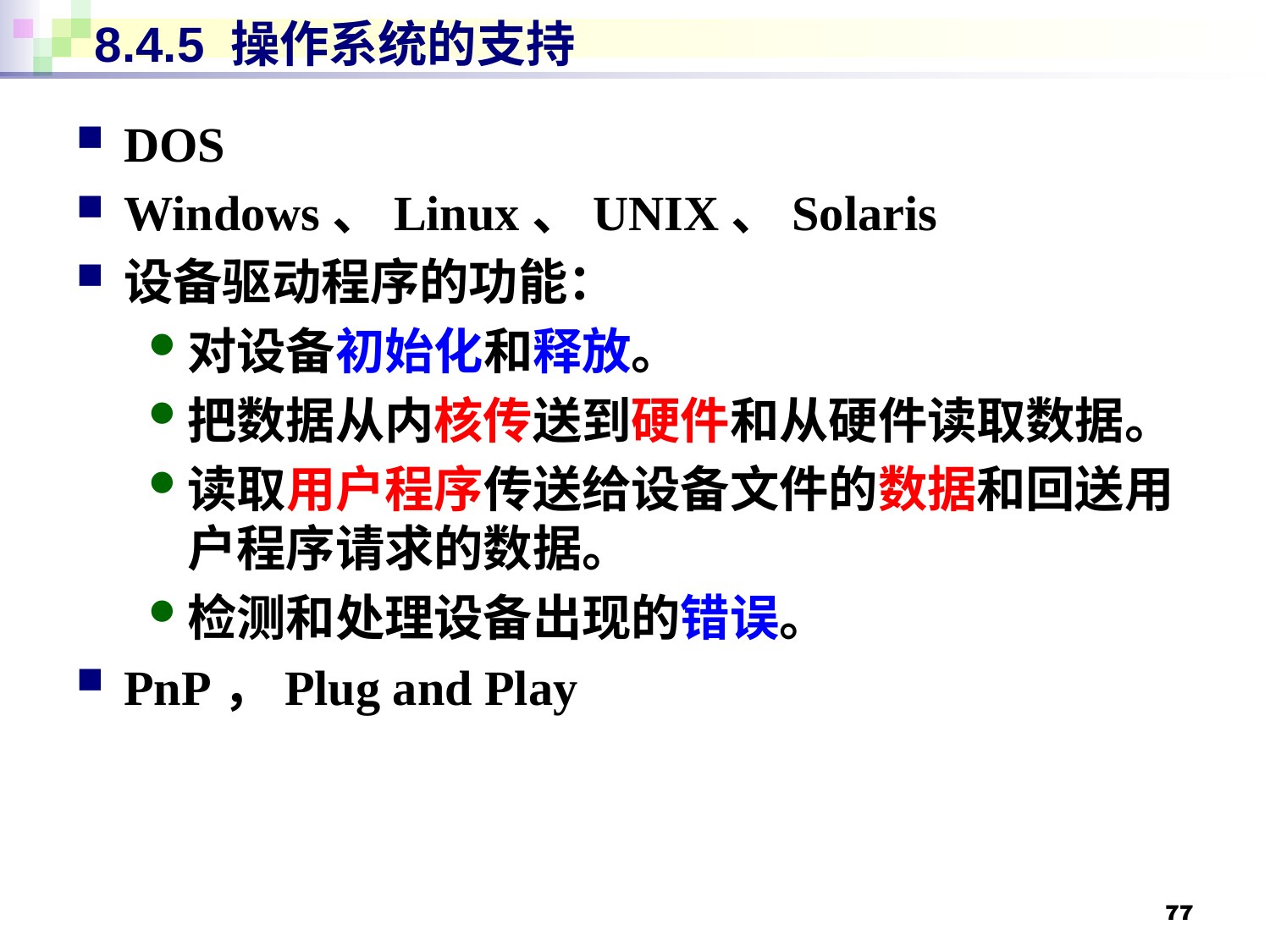

# 8.4.5 操作系统的支持
DOS
Windows、Linux、UNIX、Solaris
设备驱动程序的功能：
对设备初始化和释放。
把数据从内核传送到硬件和从硬件读取数据。
读取用户程序传送给设备文件的数据和回送用户程序请求的数据。
检测和处理设备出现的错误。
PnP，Plug and Play

77